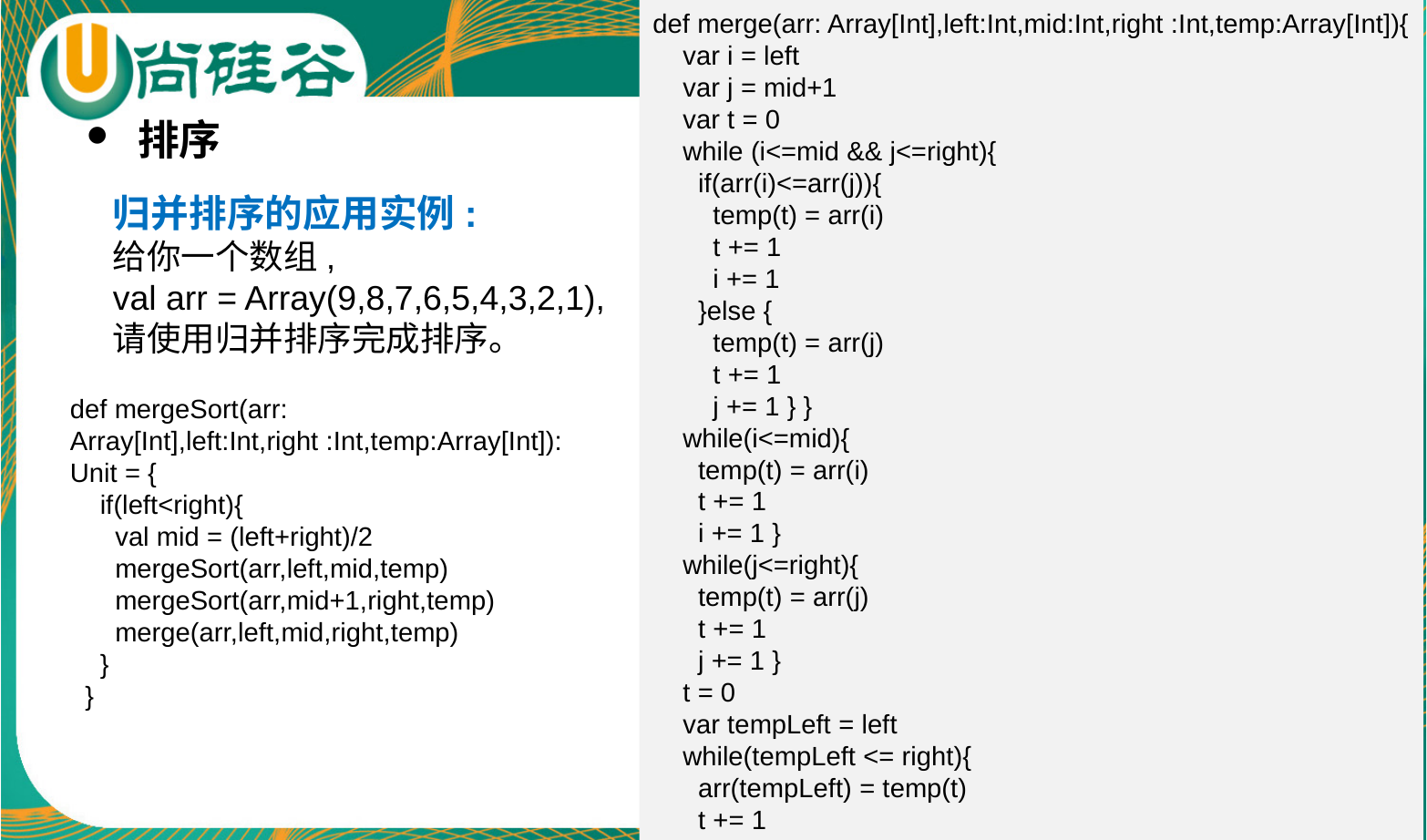

def merge(arr: Array[Int],left:Int,mid:Int,right :Int,temp:Array[Int]){
    var i = left
    var j = mid+1
    var t = 0
    while (i<=mid && j<=right){
      if(arr(i)<=arr(j)){
        temp(t) = arr(i)
        t += 1
        i += 1
      }else {
        temp(t) = arr(j)
        t += 1
        j += 1 } }
    while(i<=mid){
      temp(t) = arr(i)
      t += 1
      i += 1 }
    while(j<=right){
      temp(t) = arr(j)
      t += 1
      j += 1 }
    t = 0
    var tempLeft = left
    while(tempLeft <= right){
      arr(tempLeft) = temp(t)
      t += 1
      tempLeft += 1}}
排序
归并排序的应用实例:
给你一个数组,
val arr = Array(9,8,7,6,5,4,3,2,1),
请使用归并排序完成排序。
def mergeSort(arr: Array[Int],left:Int,right :Int,temp:Array[Int]): Unit = {
    if(left<right){
      val mid = (left+right)/2
      mergeSort(arr,left,mid,temp)
      mergeSort(arr,mid+1,right,temp)
      merge(arr,left,mid,right,temp)
    }
  }